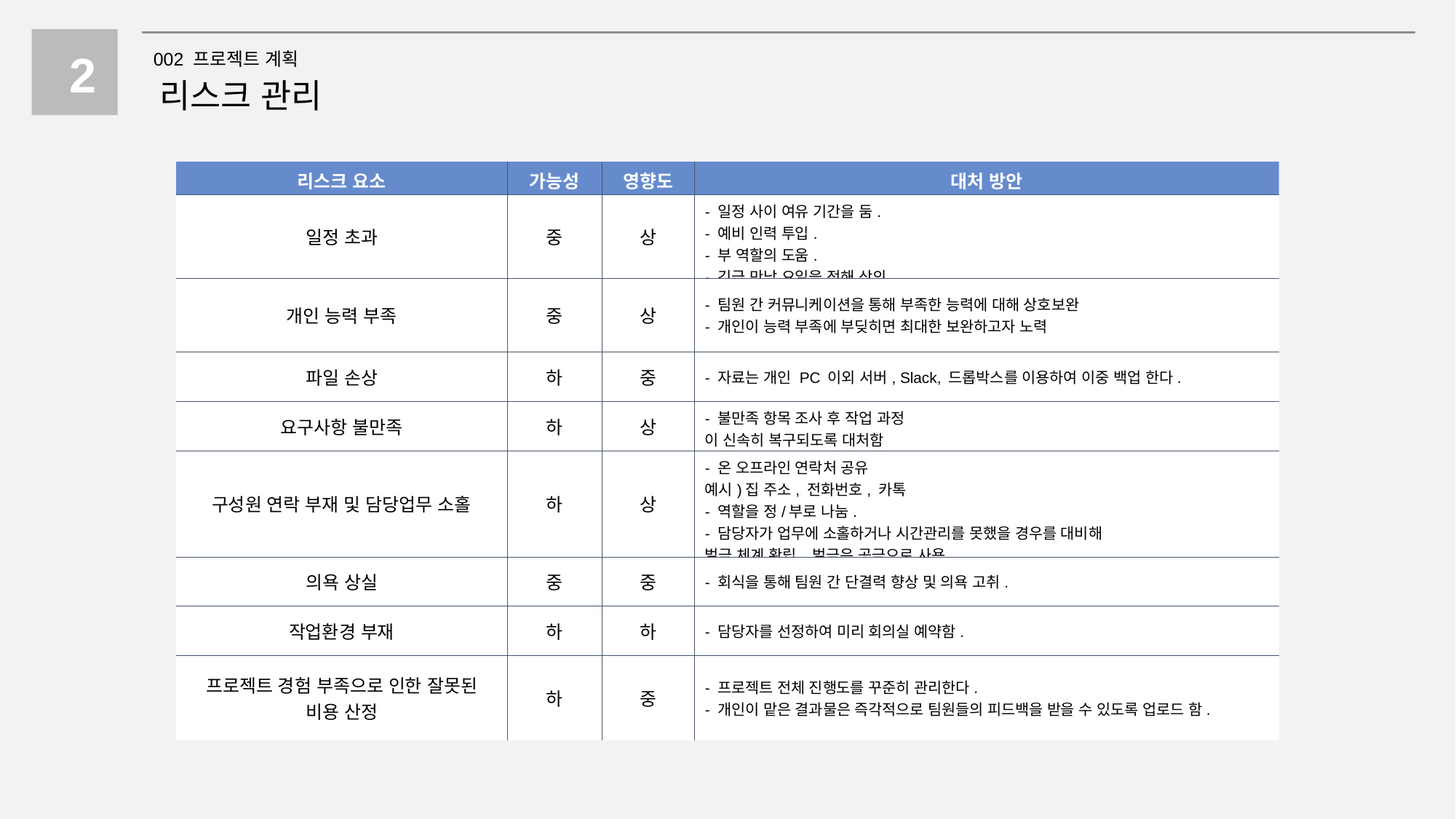

2
002 프로젝트 계획
리스크 관리
| 리스크 요소 | 가능성 | 영향도 | 대처 방안 |
| --- | --- | --- | --- |
| 일정 초과 | 중 | 상 | - 일정 사이 여유 기간을 둠. - 예비 인력 투입. - 부 역할의 도움. - 긴급 만남 요일을 정해 상의 |
| 개인 능력 부족 | 중 | 상 | - 팀원 간 커뮤니케이션을 통해 부족한 능력에 대해 상호보완 - 개인이 능력 부족에 부딪히면 최대한 보완하고자 노력 |
| 파일 손상 | 하 | 중 | - 자료는 개인 PC 이외 서버, Slack, 드롭박스를 이용하여 이중 백업 한다. |
| 요구사항 불만족 | 하 | 상 | - 불만족 항목 조사 후 작업 과정 이 신속히 복구되도록 대처함 |
| 구성원 연락 부재 및 담당업무 소홀 | 하 | 상 | - 온 오프라인 연락처 공유 예시)집 주소, 전화번호, 카톡 - 역할을 정/부로 나눔. - 담당자가 업무에 소홀하거나 시간관리를 못했을 경우를 대비해 벌금 체계 확립. 벌금은 공금으로 사용. |
| 의욕 상실 | 중 | 중 | - 회식을 통해 팀원 간 단결력 향상 및 의욕 고취. |
| 작업환경 부재 | 하 | 하 | - 담당자를 선정하여 미리 회의실 예약함. |
| 프로젝트 경험 부족으로 인한 잘못된 비용 산정 | 하 | 중 | - 프로젝트 전체 진행도를 꾸준히 관리한다. - 개인이 맡은 결과물은 즉각적으로 팀원들의 피드백을 받을 수 있도록 업로드 함. |